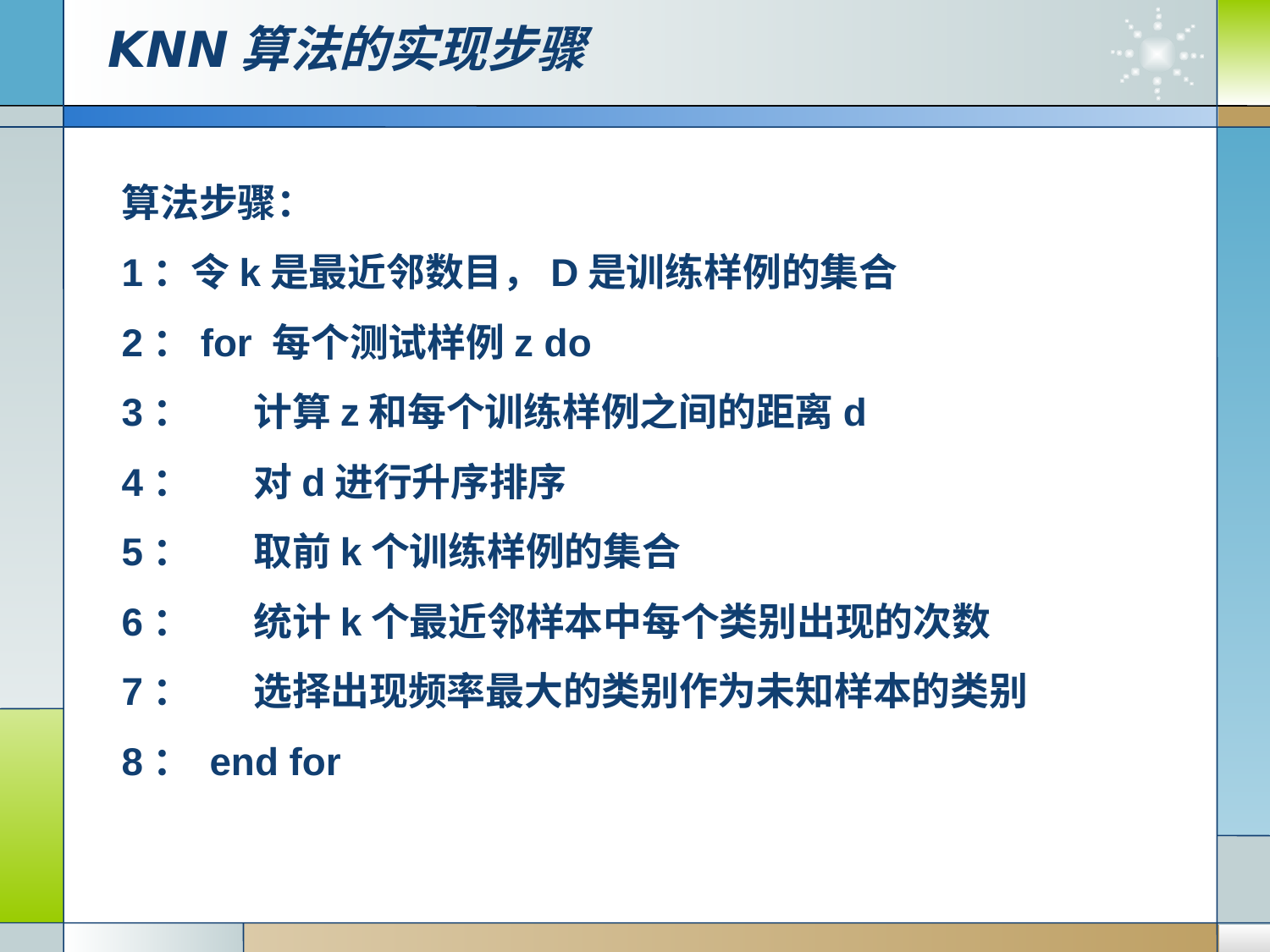

# KNN算法的实现步骤
算法步骤：
1：令k是最近邻数目，D是训练样例的集合
2：for 每个测试样例z do
3：       计算z和每个训练样例之间的距离d
4：       对d进行升序排序
5：       取前k个训练样例的集合
6：       统计k个最近邻样本中每个类别出现的次数
7：       选择出现频率最大的类别作为未知样本的类别
8： end for